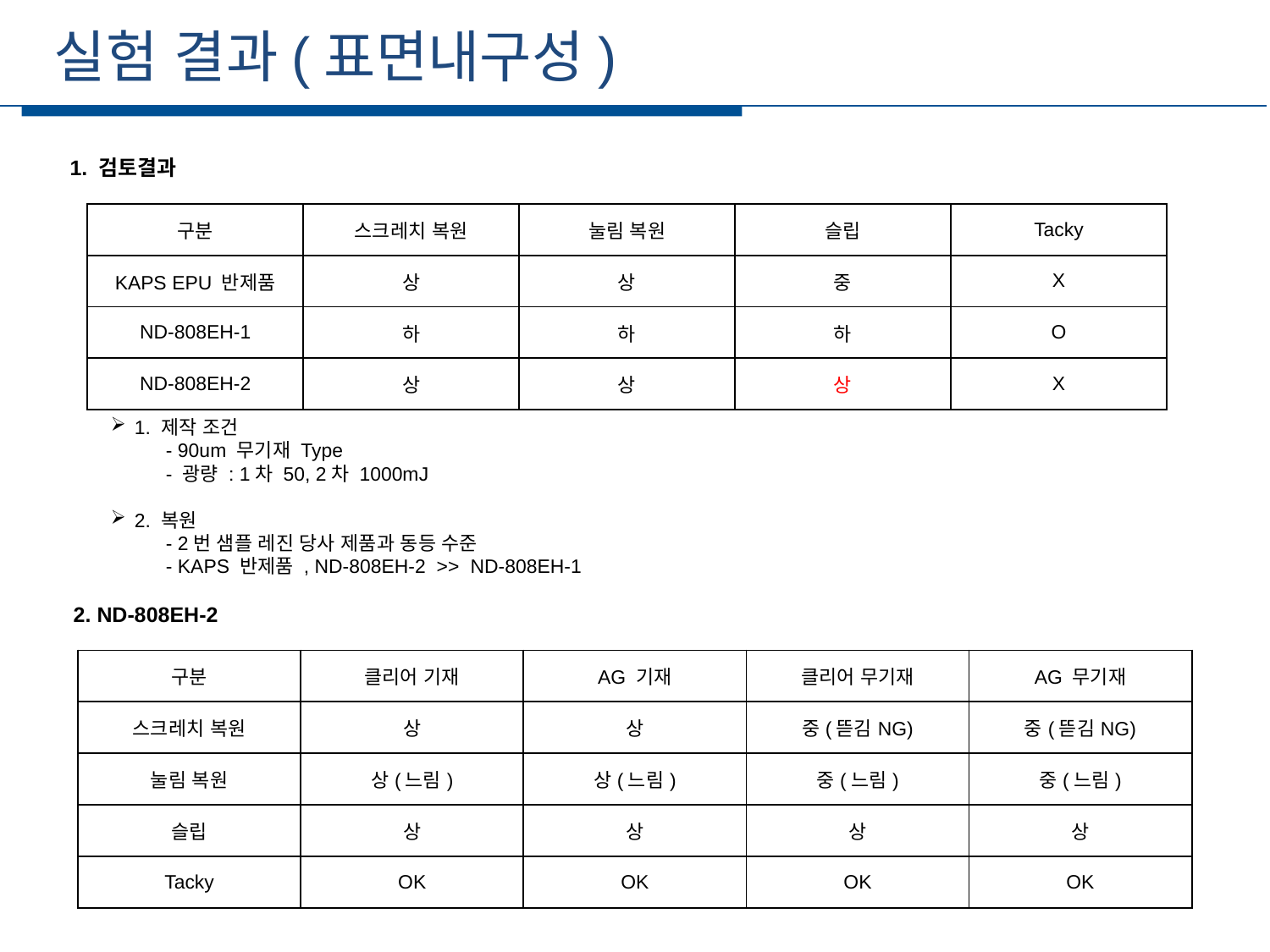

실험 결과(표면내구성)
세부일정

1. 검토결과
| 구분 | 스크레치 복원 | 눌림 복원 | 슬립 | Tacky |
| --- | --- | --- | --- | --- |
| KAPS EPU 반제품 | 상 | 상 | 중 | X |
| ND-808EH-1 | 하 | 하 | 하 | O |
| ND-808EH-2 | 상 | 상 | 상 | X |
1. 제작 조건
          - 90um 무기재 Type
          - 광량 : 1차 50, 2차 1000mJ

2. 복원
          - 2번 샘플 레진 당사 제품과 동등 수준
          - KAPS 반제품 , ND-808EH-2  >>  ND-808EH-1
2. ND-808EH-2
| 구분 | 클리어 기재 | AG 기재 | 클리어 무기재 | AG 무기재 |
| --- | --- | --- | --- | --- |
| 스크레치 복원 | 상 | 상 | 중(뜯김NG) | 중(뜯김NG) |
| 눌림 복원 | 상(느림) | 상(느림) | 중(느림) | 중(느림) |
| 슬립 | 상 | 상 | 상 | 상 |
| Tacky | OK | OK | OK | OK |